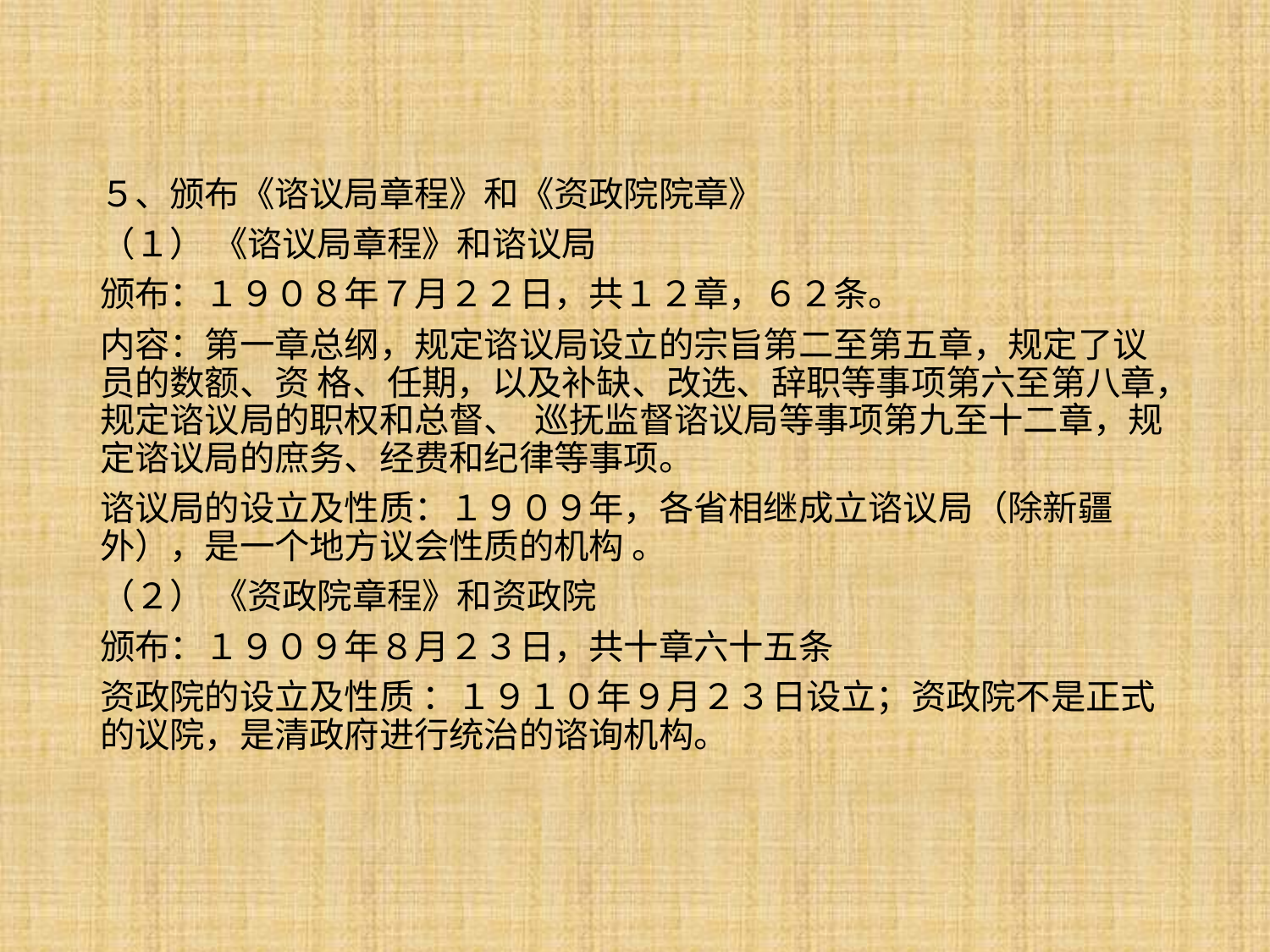

５、颁布《谘议局章程》和《资政院院章》
（１） 《谘议局章程》和谘议局
颁布：１９０８年７月２２日，共１２章，６２条。
内容：第一章总纲，规定谘议局设立的宗旨第二至第五章，规定了议员的数额、资 格、任期，以及补缺、改选、辞职等事项第六至第八章，规定谘议局的职权和总督、  巡抚监督谘议局等事项第九至十二章，规定谘议局的庶务、经费和纪律等事项。
谘议局的设立及性质：１９０９年，各省相继成立谘议局（除新疆外），是一个地方议会性质的机构 。
（２） 《资政院章程》和资政院
颁布：１９０９年８月２３日，共十章六十五条
资政院的设立及性质 ：１９１０年９月２３日设立；资政院不是正式的议院，是清政府进行统治的谘询机构。